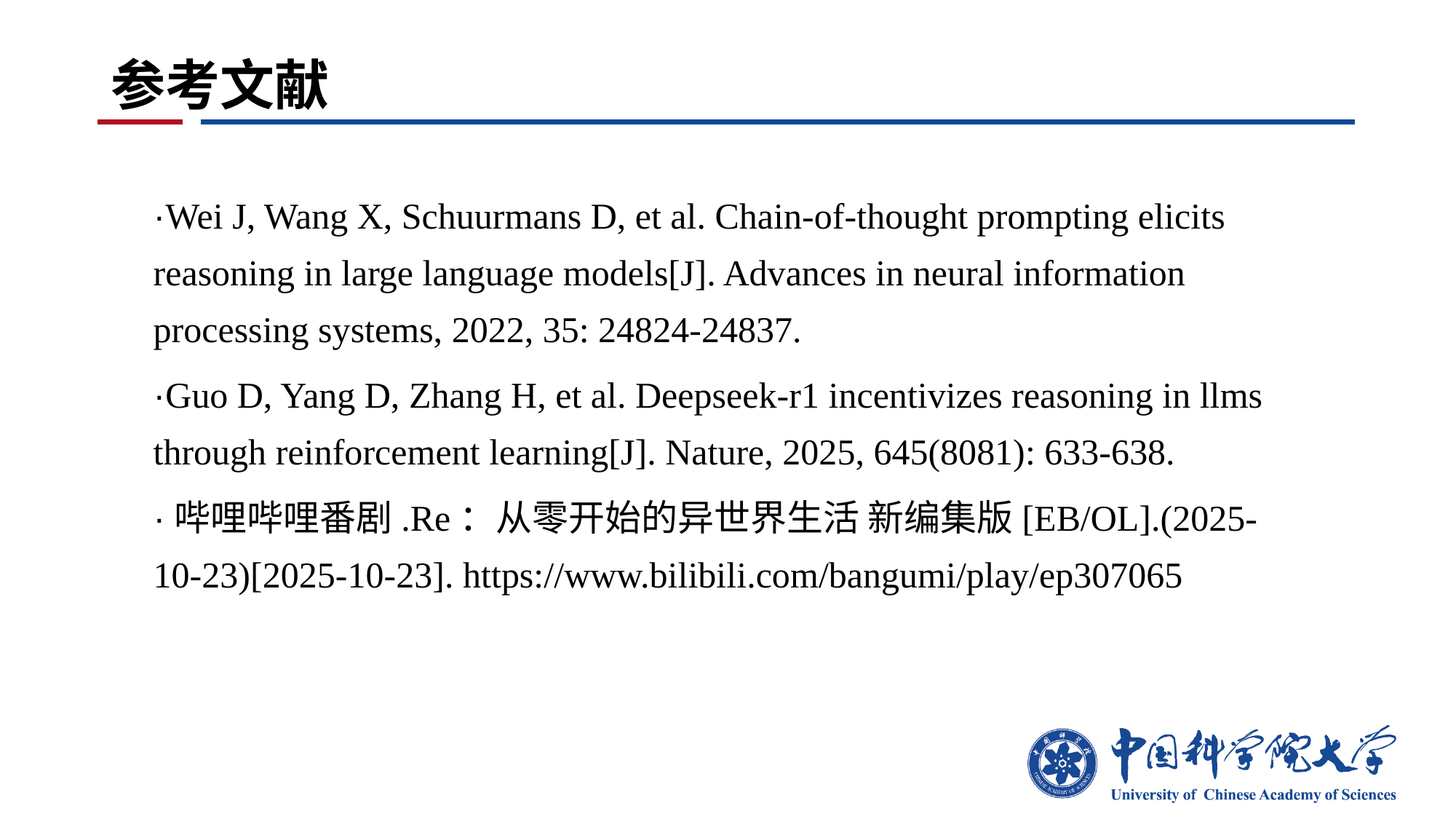

# 参考文献
·Wei J, Wang X, Schuurmans D, et al. Chain-of-thought prompting elicits reasoning in large language models[J]. Advances in neural information processing systems, 2022, 35: 24824-24837.
·Guo D, Yang D, Zhang H, et al. Deepseek-r1 incentivizes reasoning in llms through reinforcement learning[J]. Nature, 2025, 645(8081): 633-638.
·哔哩哔哩番剧.Re：从零开始的异世界生活 新编集版[EB/OL].(2025-10-23)[2025-10-23]. https://www.bilibili.com/bangumi/play/ep307065